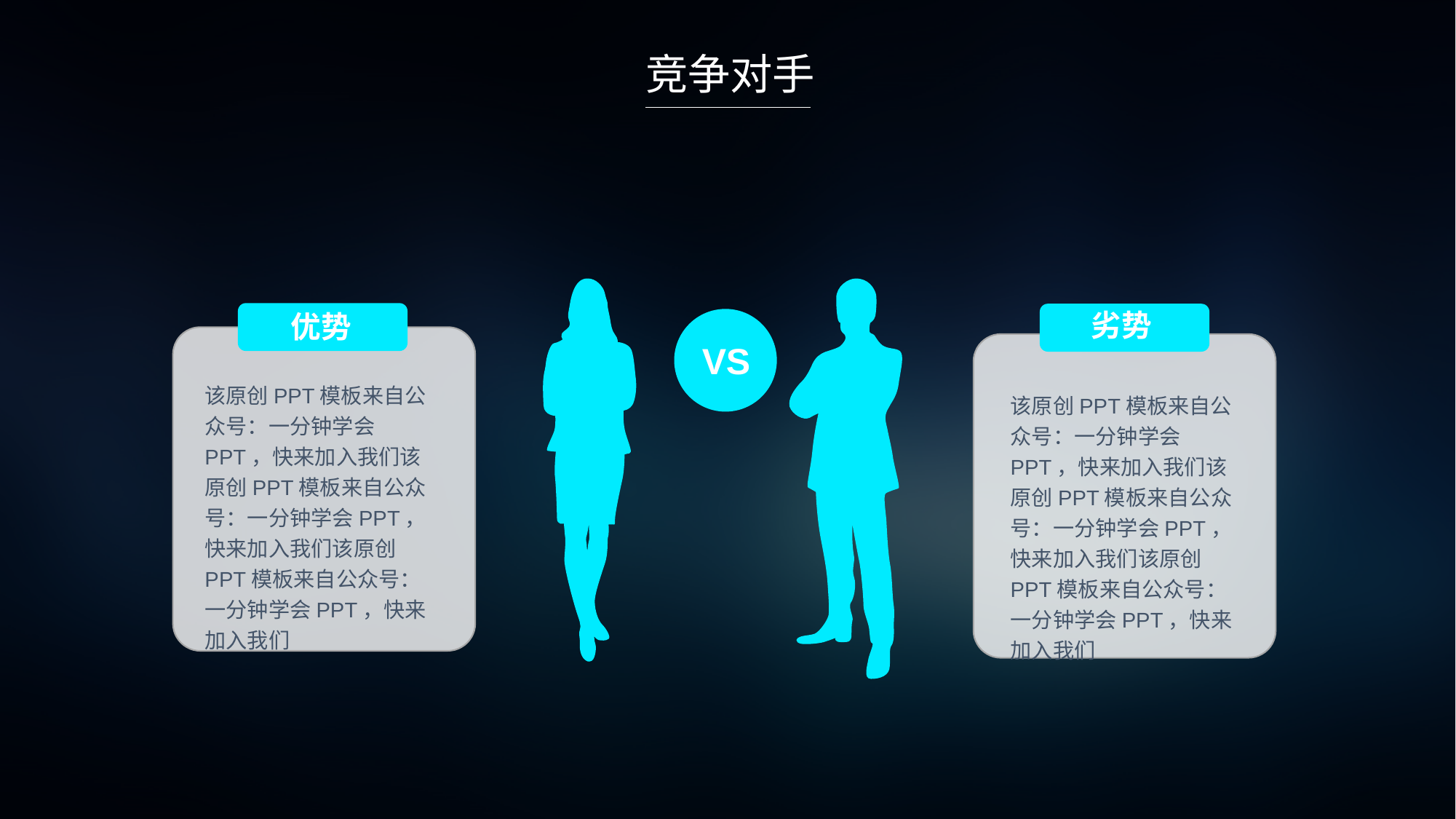

竞争对手

劣势
优势

VS

该原创PPT模板来自公众号：一分钟学会PPT，快来加入我们该原创PPT模板来自公众号：一分钟学会PPT，快来加入我们该原创PPT模板来自公众号：一分钟学会PPT，快来加入我们
该原创PPT模板来自公众号：一分钟学会PPT，快来加入我们该原创PPT模板来自公众号：一分钟学会PPT，快来加入我们该原创PPT模板来自公众号：一分钟学会PPT，快来加入我们